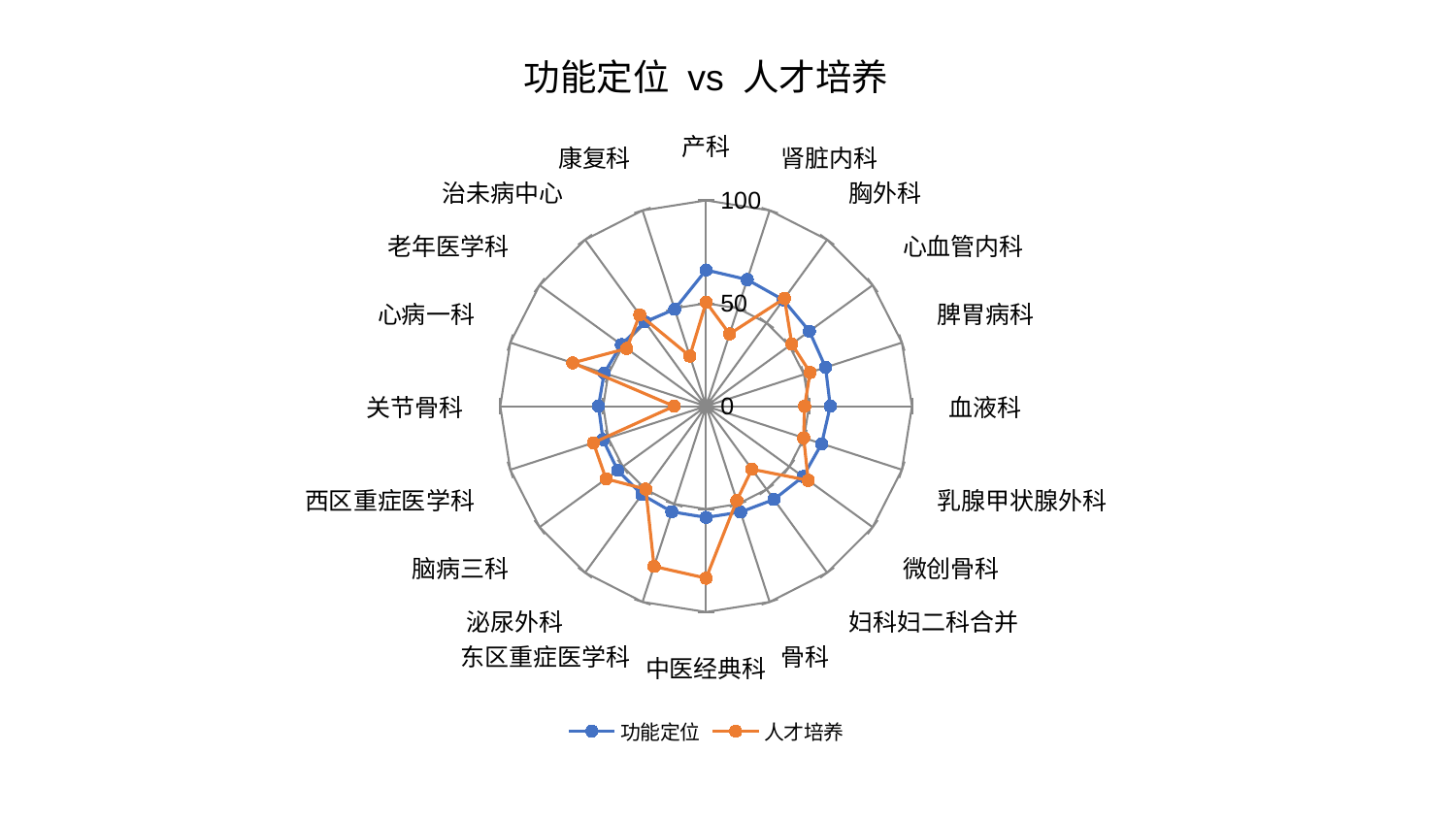

### Chart: 功能定位 vs 人才培养

| Category | 功能定位 | 人才培养 |
|---|---|---|
| 产科 | 66.18108841014076 | 50.516094338363494 |
| 肾脏内科 | 64.66750281835802 | 36.91976713051961 |
| 胸外科 | 63.840181310052984 | 64.74690302266286 |
| 心血管内科 | 62.01357744215626 | 51.47106186136255 |
| 脾胃病科 | 61.01863090041884 | 53.12734975788226 |
| 血液科 | 60.317663084567485 | 47.85238598321931 |
| 乳腺甲状腺外科 | 59.02886956805242 | 49.83725608484132 |
| 微创骨科 | 58.25246415044717 | 61.32053619090893 |
| 妇科妇二科合并 | 56.03861890696718 | 37.867981749766415 |
| 骨科 | 54.124259563305635 | 48.20066402564165 |
| 中医经典科 | 54.04830111858524 | 83.57223997374713 |
| 东区重症医学科 | 53.96315066492209 | 81.86022853627856 |
| 泌尿外科 | 53.08973906130523 | 49.83301358278539 |
| 脑病三科 | 53.063135047652096 | 60.08721068482428 |
| 西区重症医学科 | 52.677113469537325 | 57.55602496875414 |
| 关节骨科 | 52.27348546594011 | 15.561549479692507 |
| 心病一科 | 52.06099339167078 | 68.18556249977117 |
| 老年医学科 | 50.90216128303733 | 47.6482840109886 |
| 治未病中心 | 50.63524120244914 | 54.85666642154157 |
| 康复科 | 49.52406733925882 | 25.59989499607722 |
41